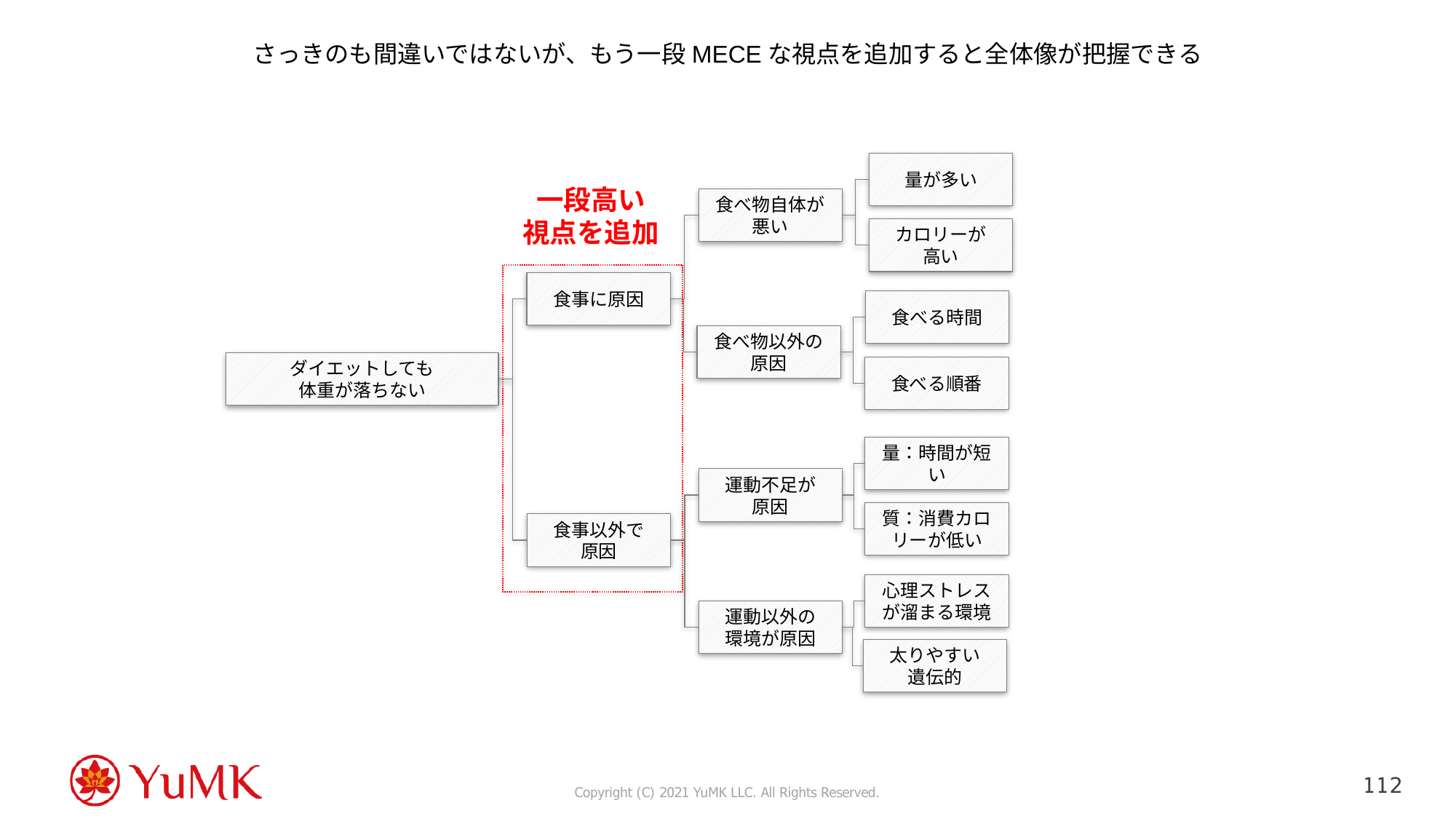

# さっきのも間違いではないが、もう一段MECEな視点を追加すると全体像が把握できる
量が多い
一段高い
視点を追加
食べ物自体が悪い
カロリーが
高い

食事に原因
食べる時間
食べ物以外の
原因
ダイエットしても
体重が落ちない
食べる順番
量：時間が短い
運動不足が
原因
質：消費カロリーが低い
食事以外で
原因
心理ストレスが溜まる環境
運動以外の
環境が原因
太りやすい
遺伝的
112